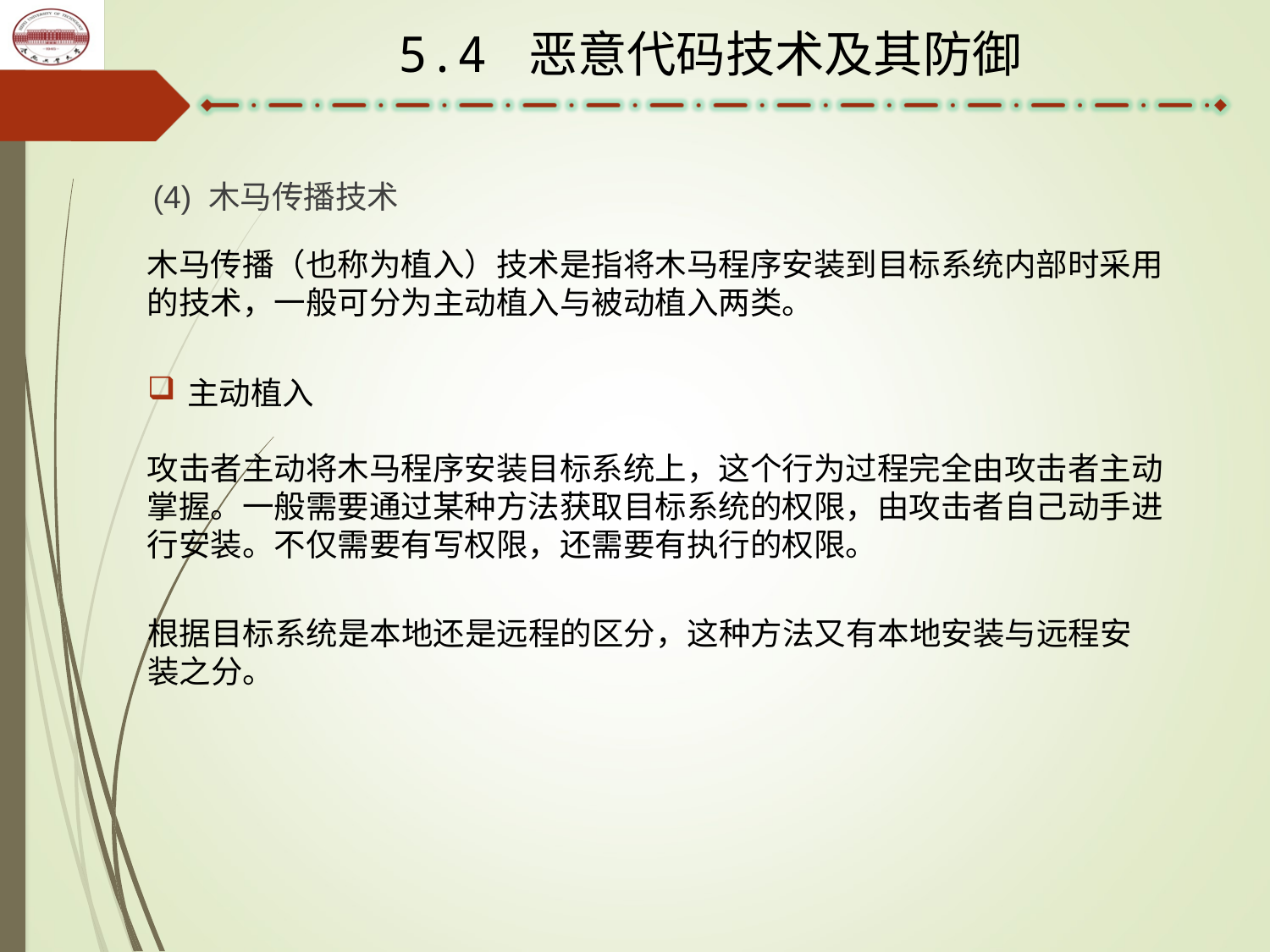

5.4 恶意代码技术及其防御
(4) 木马传播技术
木马传播（也称为植入）技术是指将木马程序安装到目标系统内部时采用的技术，一般可分为主动植入与被动植入两类。
主动植入
攻击者主动将木马程序安装目标系统上，这个行为过程完全由攻击者主动掌握。一般需要通过某种方法获取目标系统的权限，由攻击者自己动手进行安装。不仅需要有写权限，还需要有执行的权限。
根据目标系统是本地还是远程的区分，这种方法又有本地安装与远程安装之分。